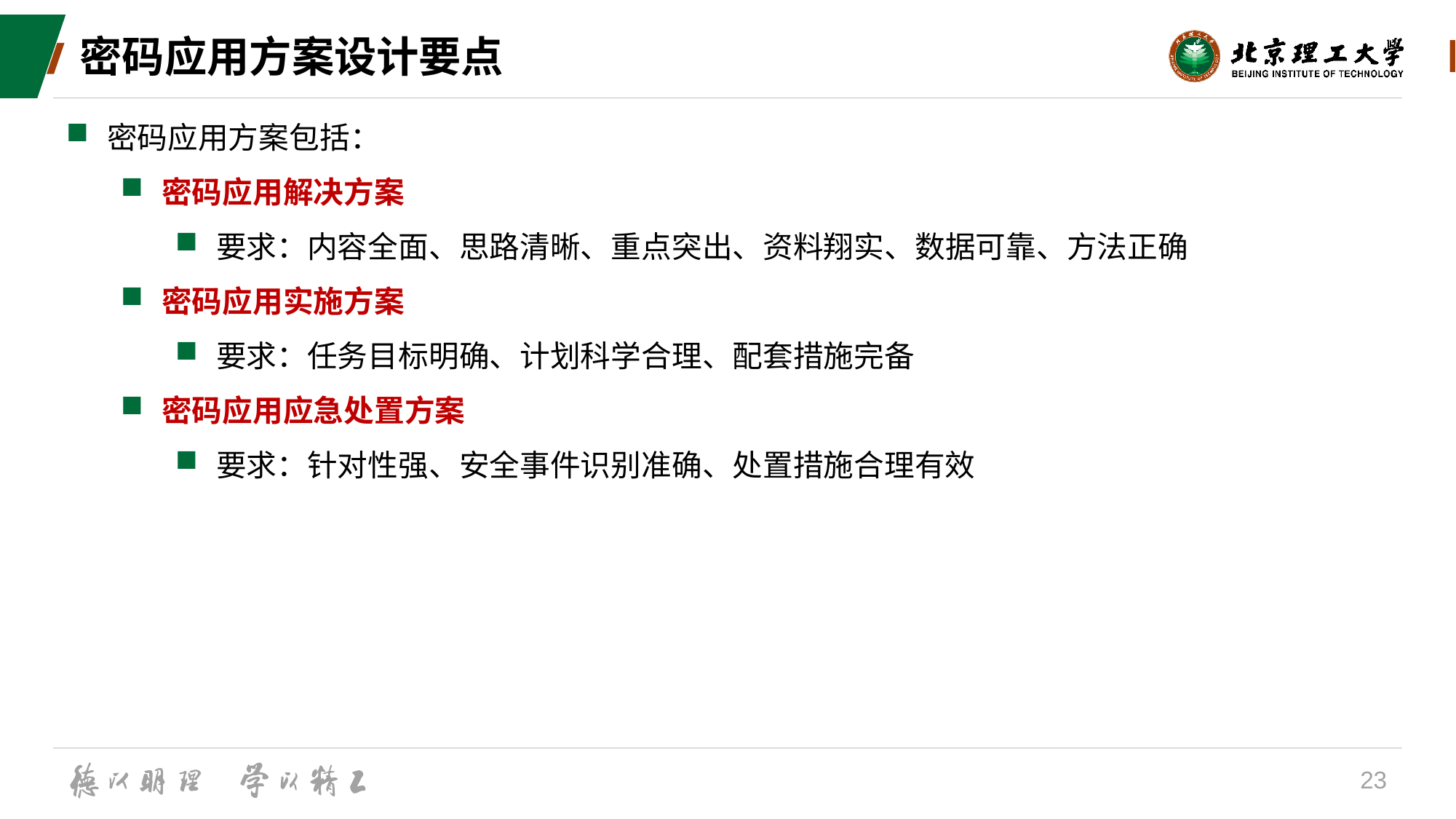

# 密码应用方案设计要点
密码应用方案包括：
密码应用解决方案
要求：内容全面、思路清晰、重点突出、资料翔实、数据可靠、方法正确
密码应用实施方案
要求：任务目标明确、计划科学合理、配套措施完备
密码应用应急处置方案
要求：针对性强、安全事件识别准确、处置措施合理有效